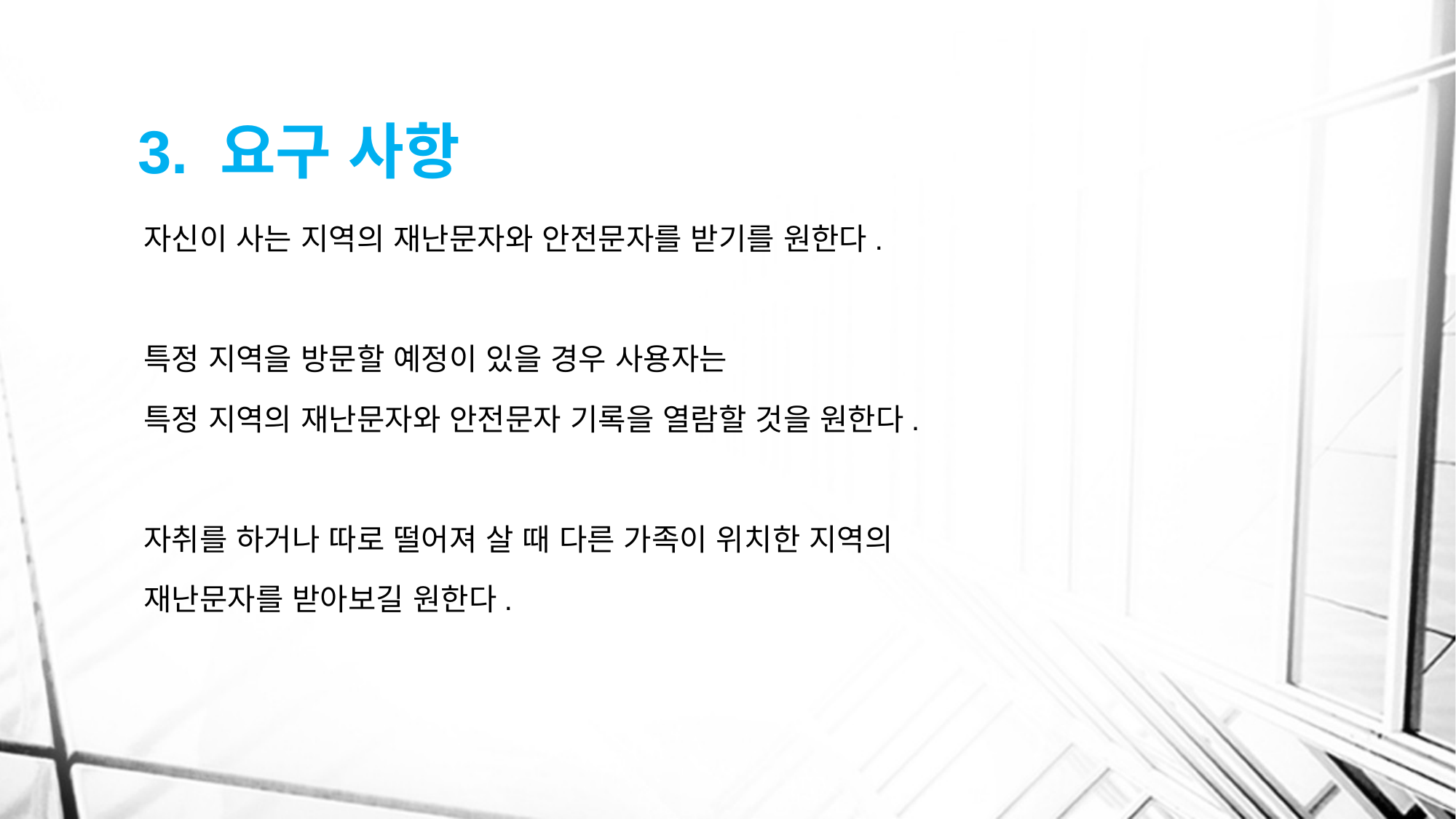

# 3. 요구 사항
자신이 사는 지역의 재난문자와 안전문자를 받기를 원한다.

특정 지역을 방문할 예정이 있을 경우 사용자는
특정 지역의 재난문자와 안전문자 기록을 열람할 것을 원한다.

자취를 하거나 따로 떨어져 살 때 다른 가족이 위치한 지역의
재난문자를 받아보길 원한다.